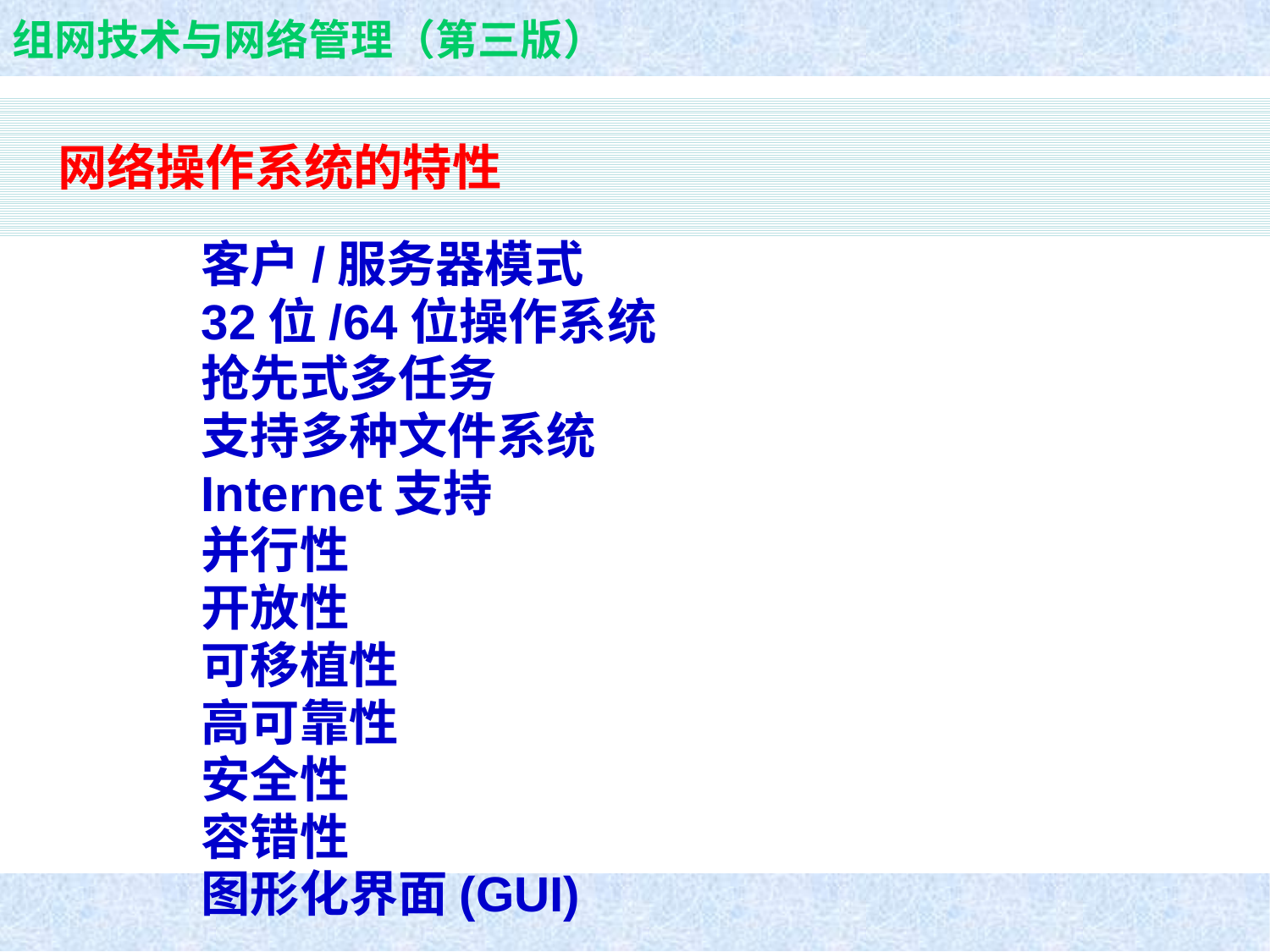

# 网络操作系统的特性
客户/服务器模式
32位/64位操作系统
抢先式多任务
支持多种文件系统
Internet支持
并行性
开放性
可移植性
高可靠性
安全性
容错性
图形化界面(GUI)